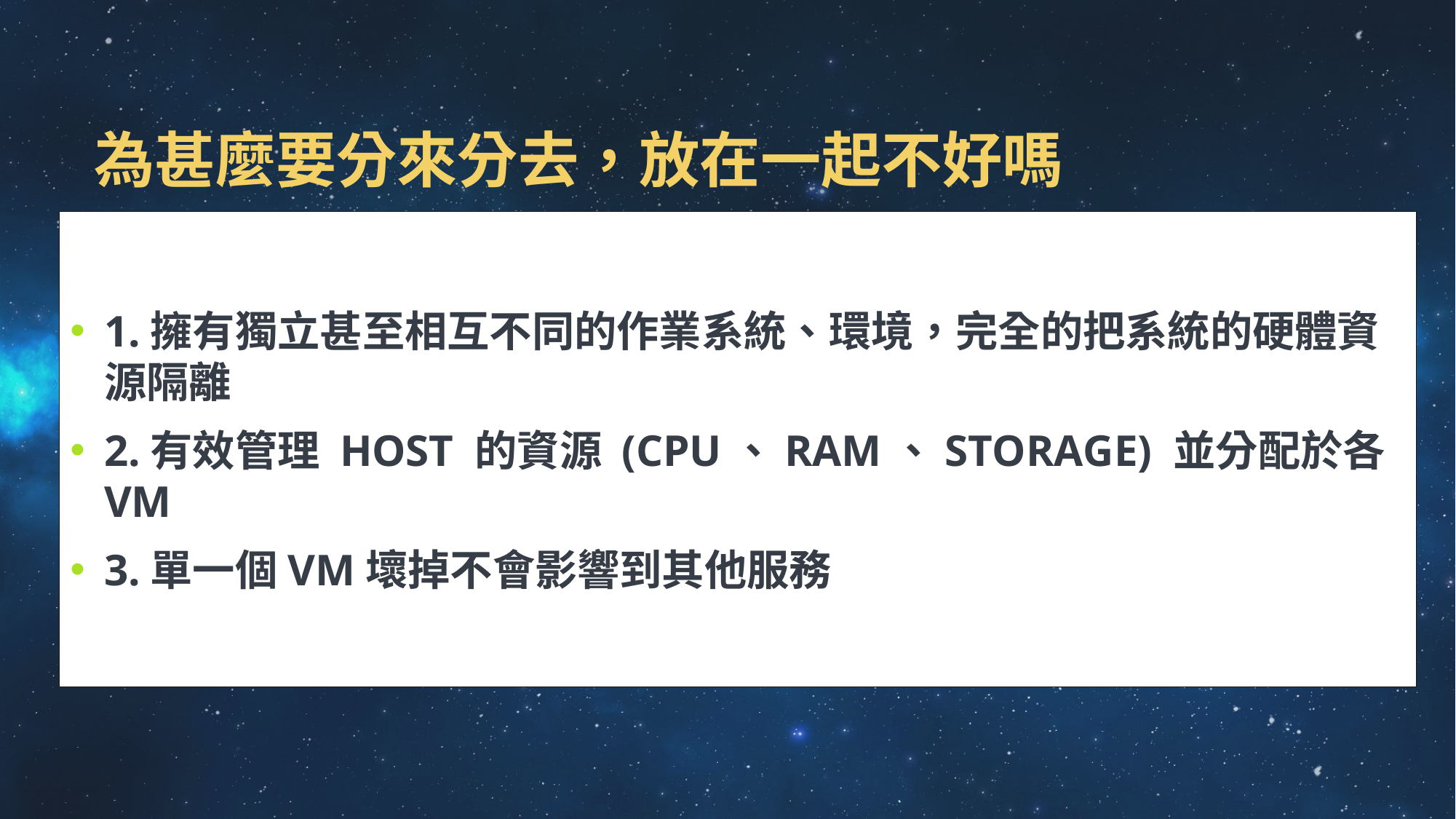

# 為甚麼要分來分去，放在一起不好嗎
1.擁有獨立甚至相互不同的作業系統、環境，完全的把系統的硬體資源隔離
2.有效管理 Host 的資源 (CPU、RAM、Storage) 並分配於各 VM
3.單一個VM壞掉不會影響到其他服務